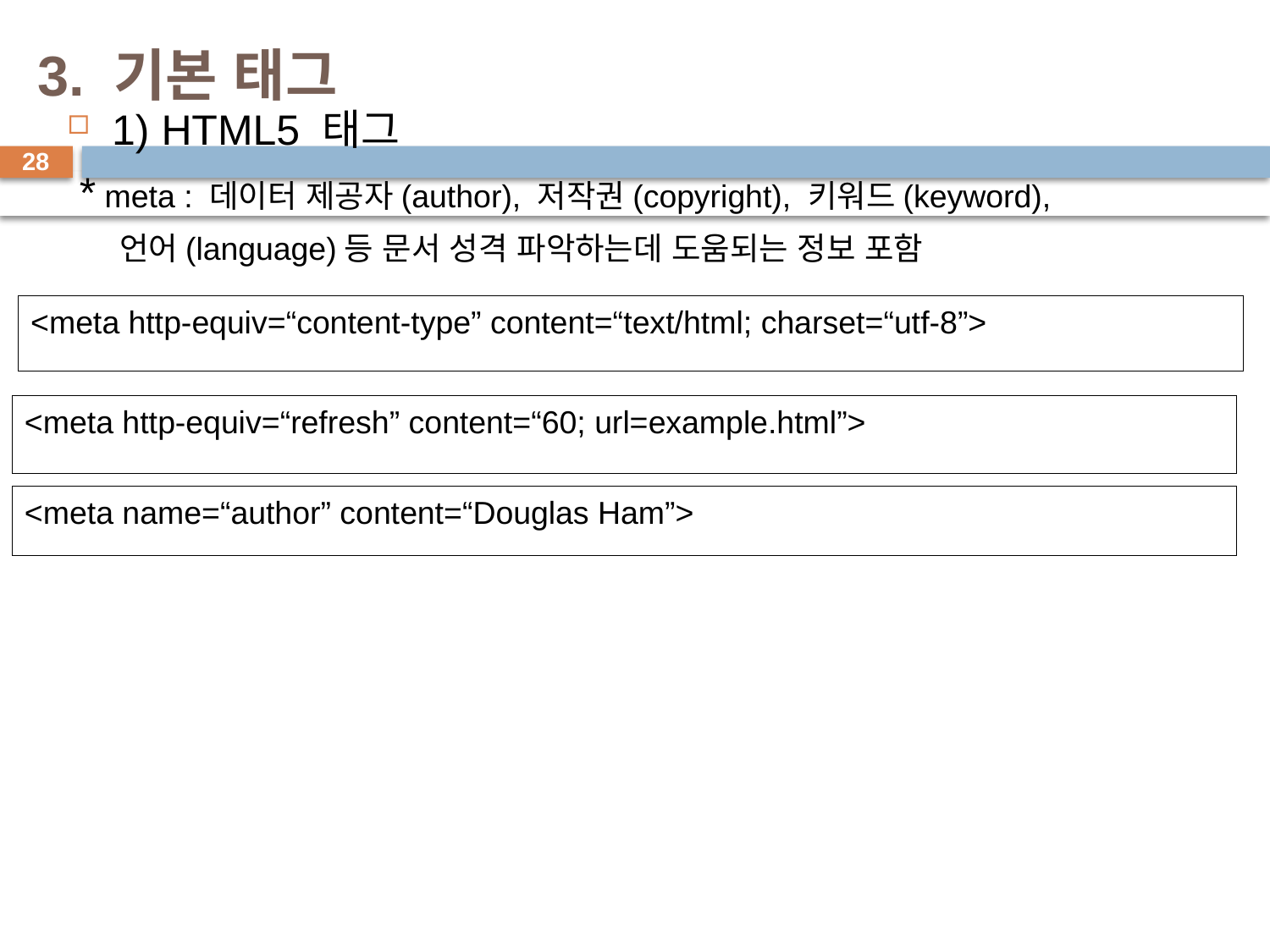

# 3. 기본 태그
1) HTML5 태그
 * meta : 데이터 제공자(author), 저작권(copyright), 키워드(keyword),
     언어(language)등 문서 성격 파악하는데 도움되는 정보 포함
28
<meta http-equiv=“content-type” content=“text/html; charset=“utf-8”>

<meta http-equiv=“refresh” content=“60; url=example.html”>

<meta name=“author” content=“Douglas Ham”>